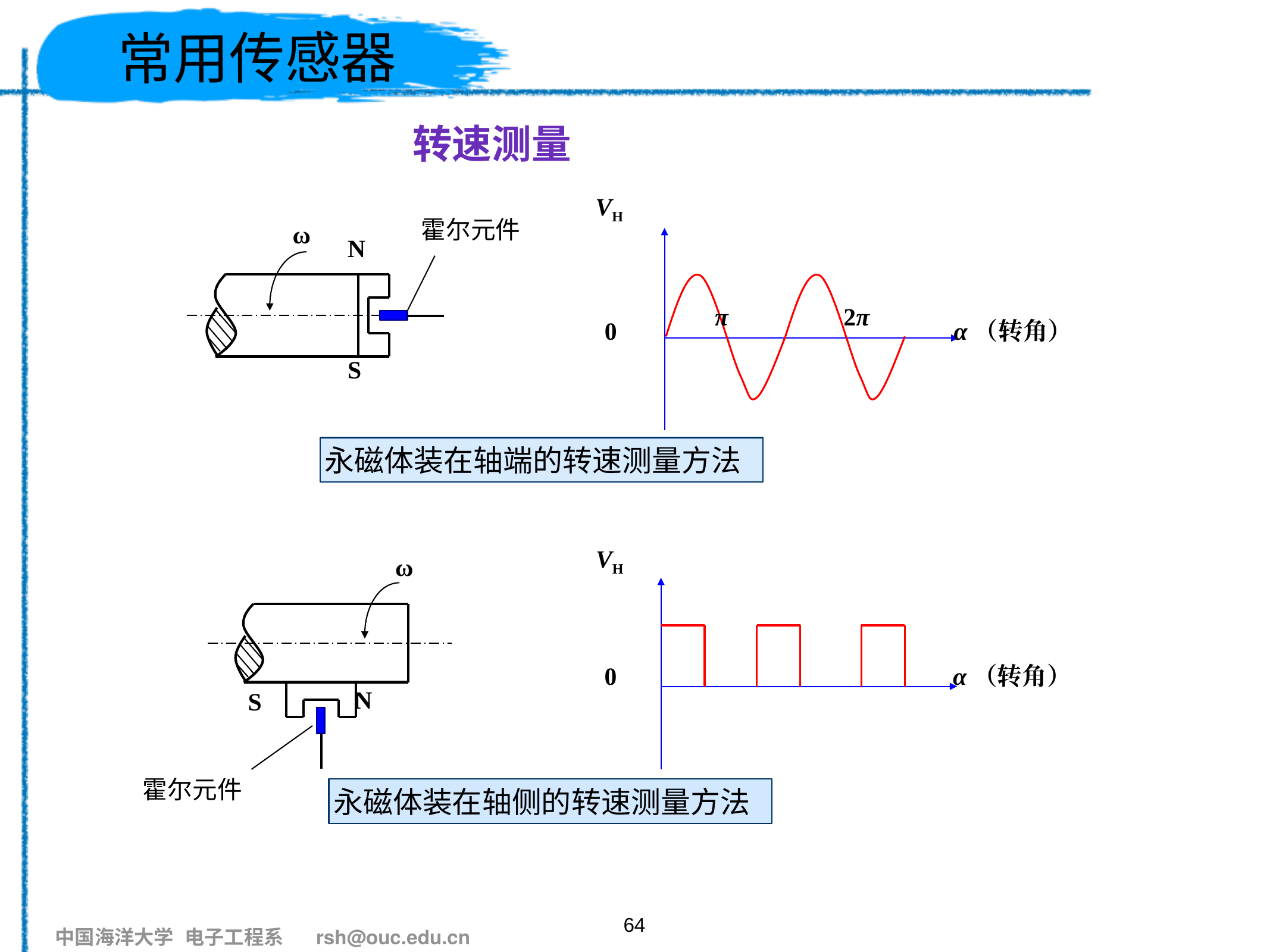

# 常用传感器
转速测量
VH

2π
π
0
α（转角）

霍尔元件
ω
N

S
永磁体装在轴端的转速测量方法
VH

α（转角）
0

ω

N
S

霍尔元件
永磁体装在轴侧的转速测量方法
64